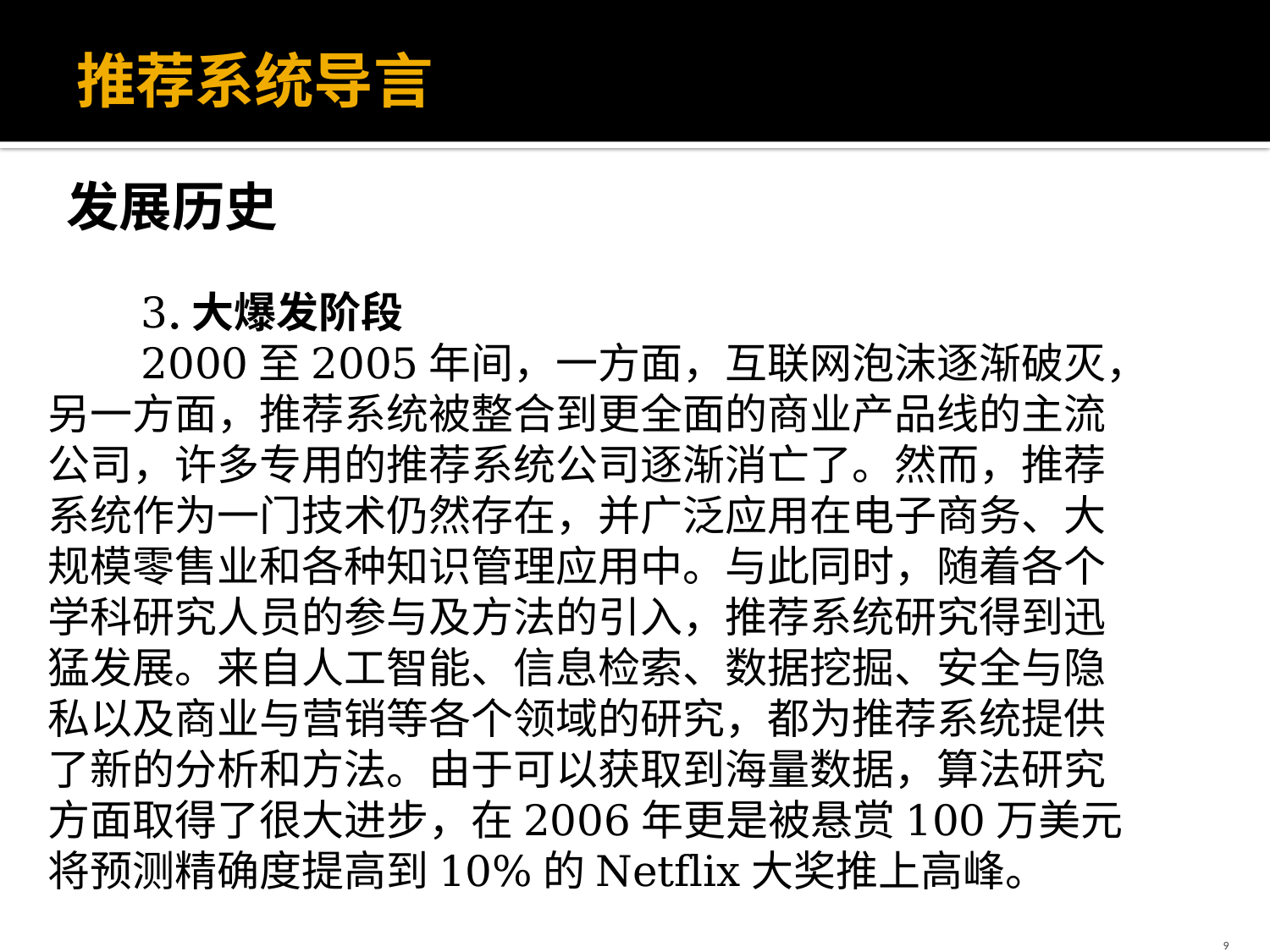

# 推荐系统导言
发展历史

       3.大爆发阶段
       2000至2005年间，一方面，互联网泡沫逐渐破灭，另一方面，推荐系统被整合到更全面的商业产品线的主流公司，许多专用的推荐系统公司逐渐消亡了。然而，推荐系统作为一门技术仍然存在，并广泛应用在电子商务、大规模零售业和各种知识管理应用中。与此同时，随着各个学科研究人员的参与及方法的引入，推荐系统研究得到迅猛发展。来自人工智能、信息检索、数据挖掘、安全与隐私以及商业与营销等各个领域的研究，都为推荐系统提供了新的分析和方法。由于可以获取到海量数据，算法研究方面取得了很大进步，在2006年更是被悬赏100万美元将预测精确度提高到10%的Netflix大奖推上高峰。
9